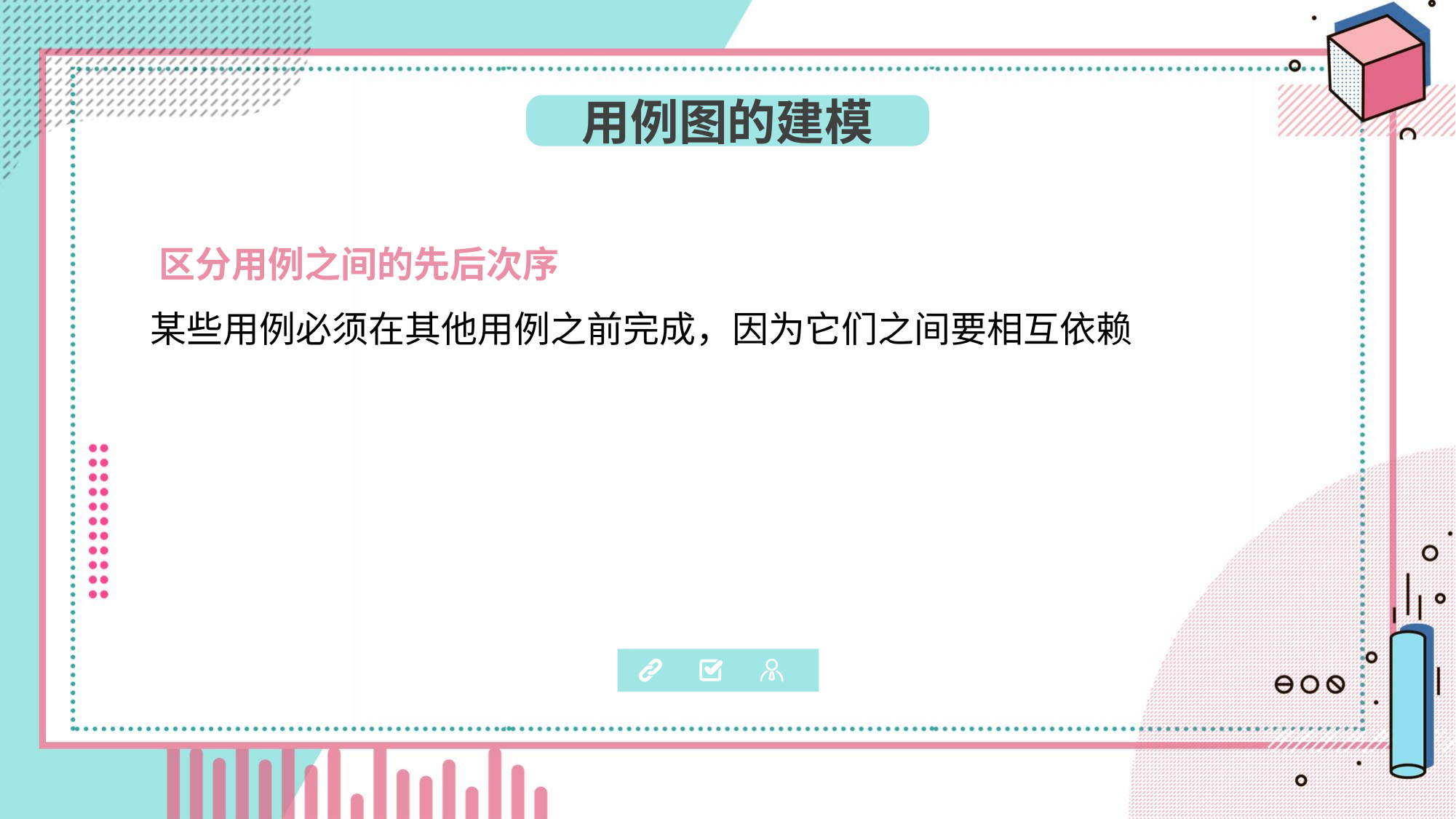

用例图的建模
区分用例之间的先后次序
某些用例必须在其他用例之前完成，因为它们之间要相互依赖